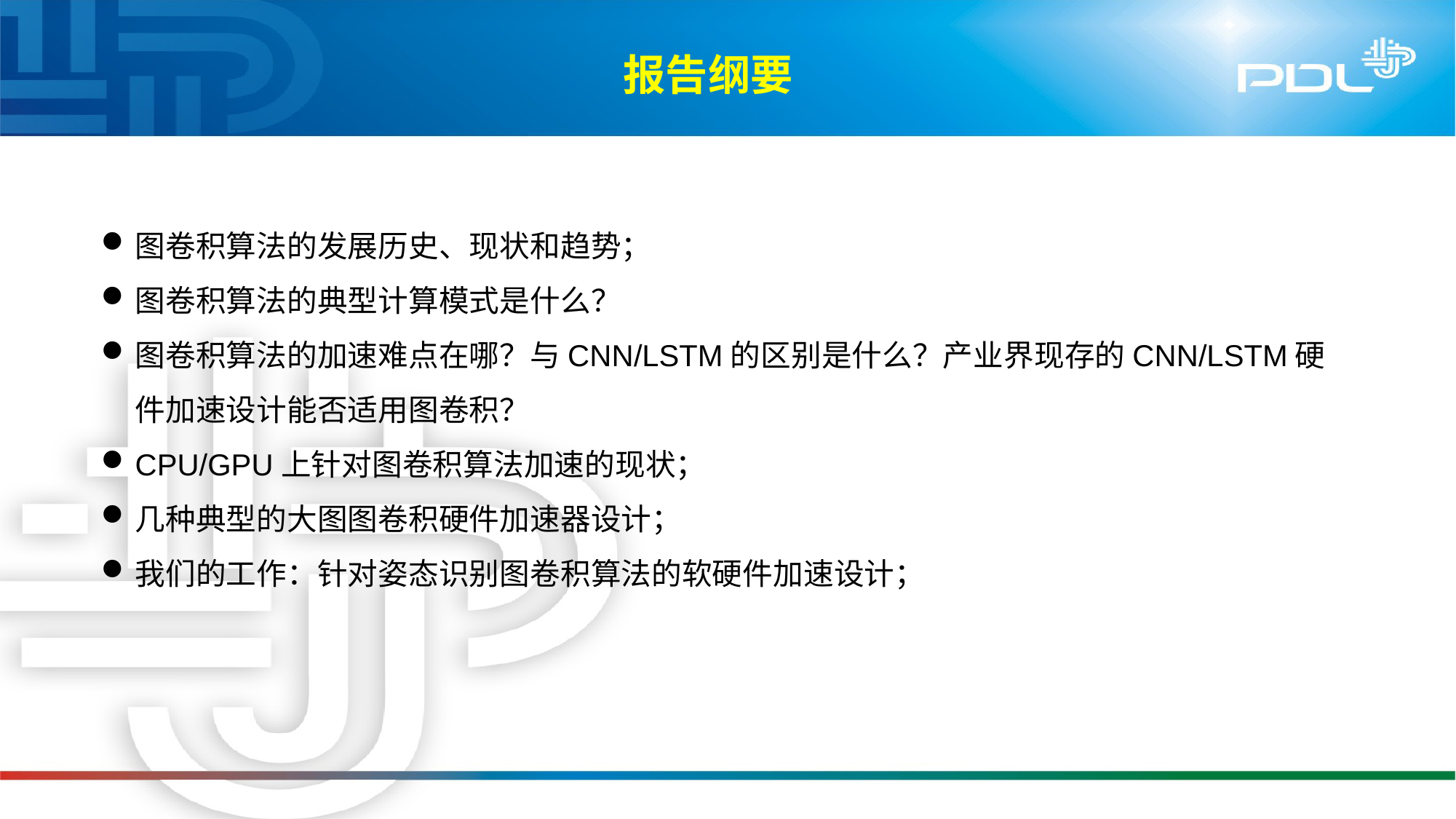

# 报告纲要
图卷积算法的发展历史、现状和趋势；
图卷积算法的典型计算模式是什么？
图卷积算法的加速难点在哪？与CNN/LSTM的区别是什么？产业界现存的CNN/LSTM硬件加速设计能否适用图卷积？
CPU/GPU上针对图卷积算法加速的现状；
几种典型的大图图卷积硬件加速器设计；
我们的工作：针对姿态识别图卷积算法的软硬件加速设计；